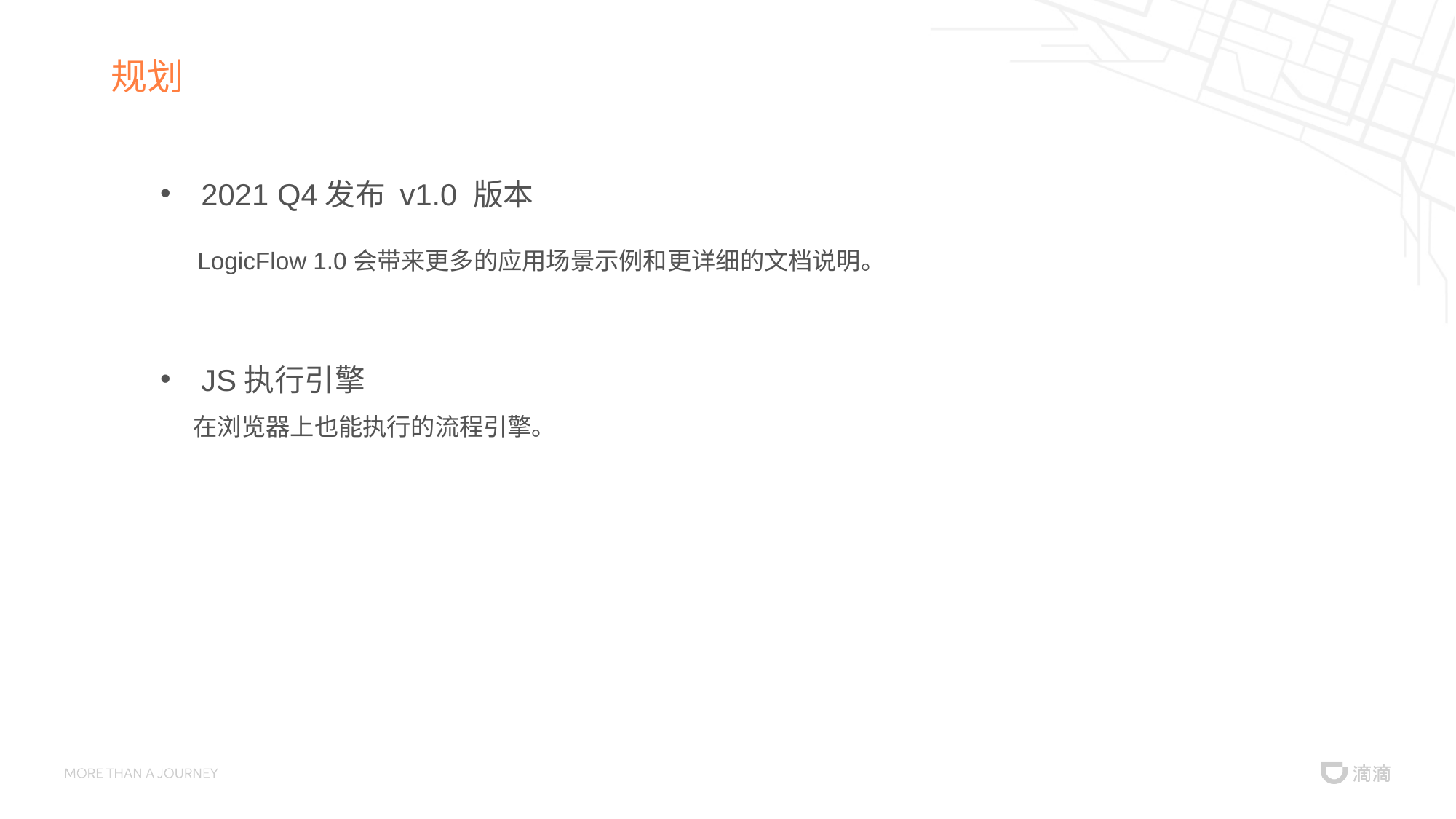

# 规划
2021 Q4发布 v1.0 版本
    LogicFlow 1.0会带来更多的应用场景示例和更详细的文档说明。

JS执行引擎
     在浏览器上也能执行的流程引擎。